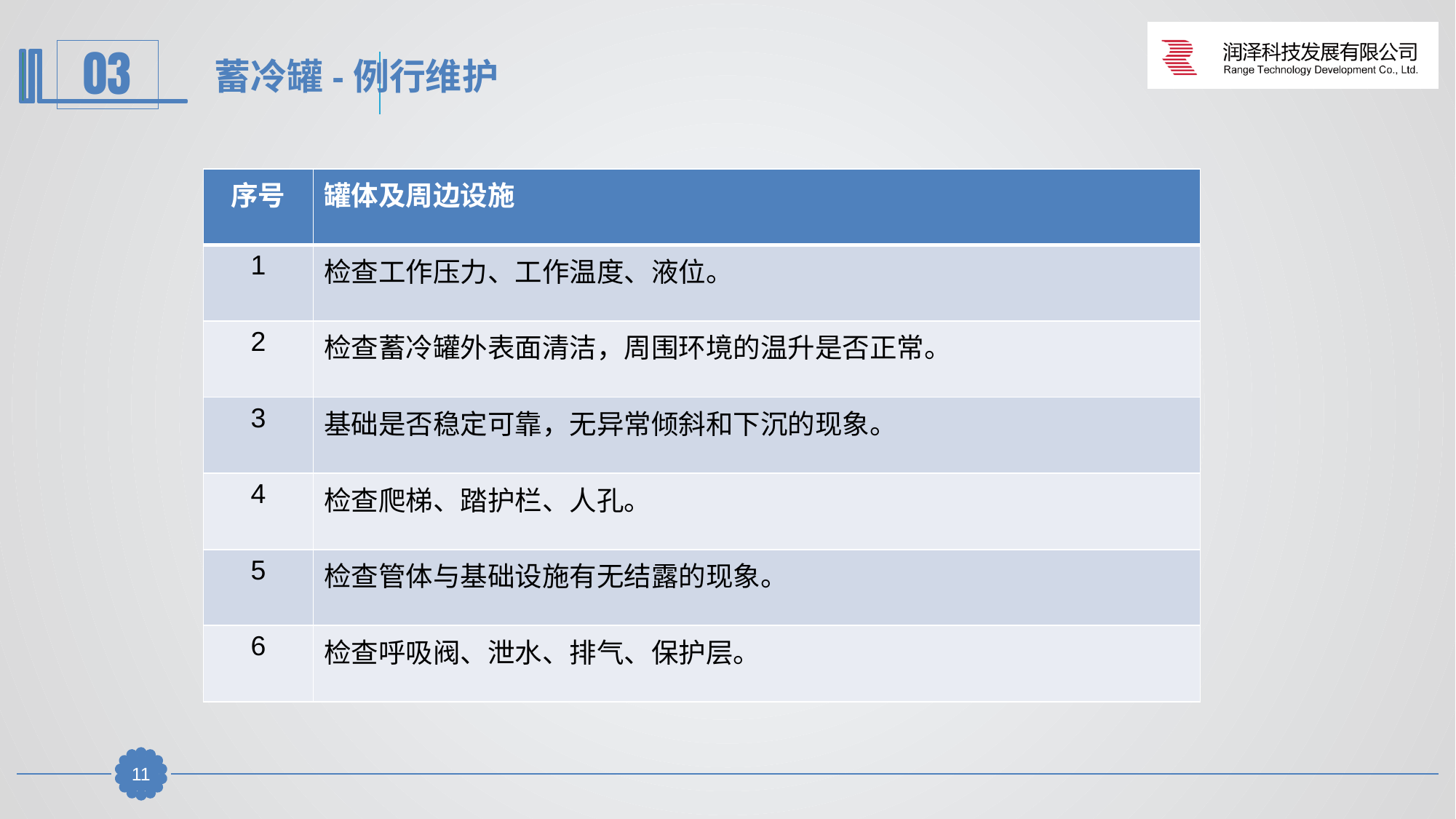

蓄冷罐-例行维护
| 序号 | 罐体及周边设施 |
| --- | --- |
| 1 | 检查工作压力、工作温度、液位。 |
| 2 | 检查蓄冷罐外表面清洁，周围环境的温升是否正常。 |
| 3 | 基础是否稳定可靠，无异常倾斜和下沉的现象。 |
| 4 | 检查爬梯、踏护栏、人孔。 |
| 5 | 检查管体与基础设施有无结露的现象。 |
| 6 | 检查呼吸阀、泄水、排气、保护层。 |
11